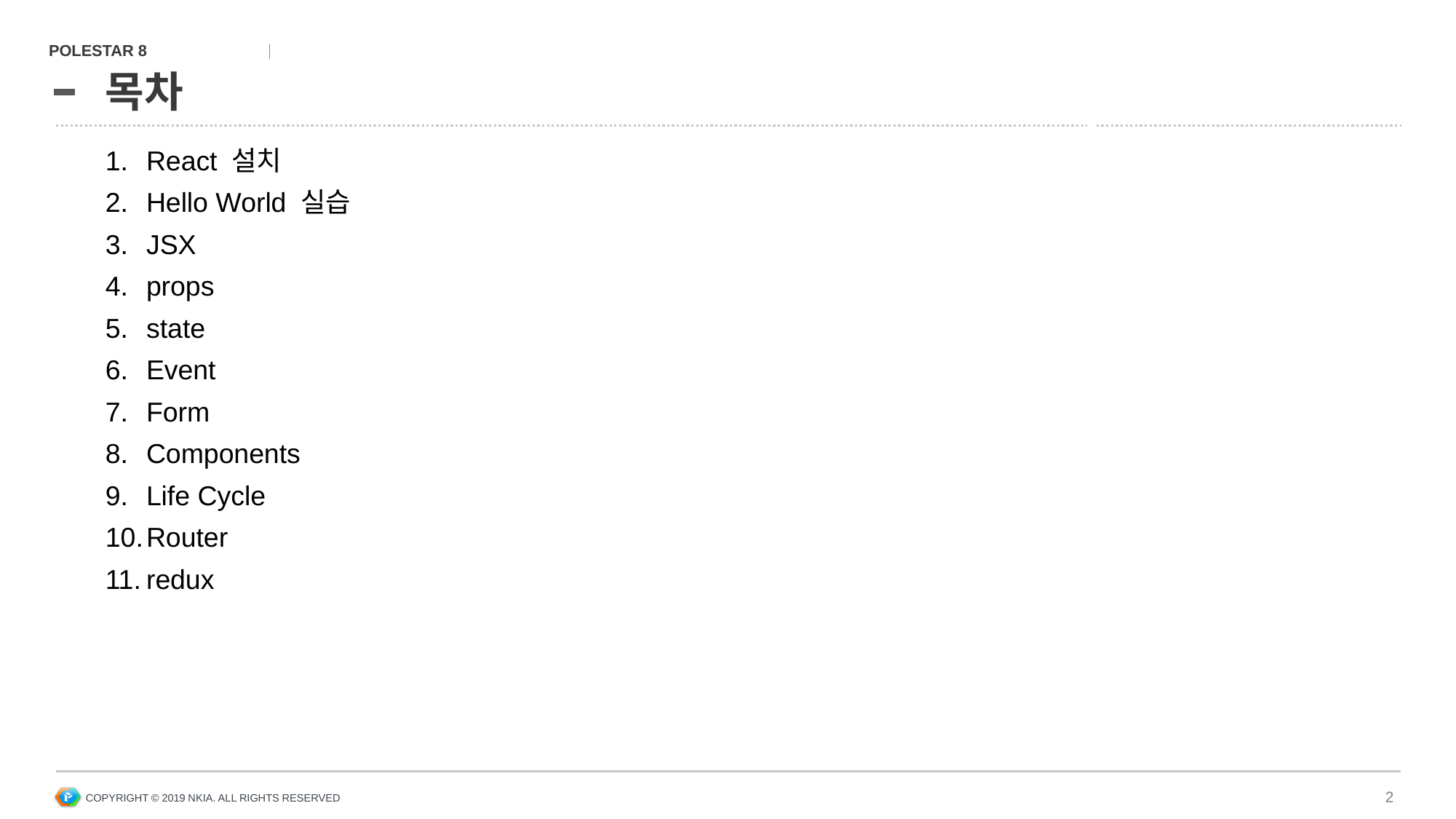

# 목차
React 설치
Hello World 실습
JSX
props
state
Event
Form
Components
Life Cycle
Router
redux